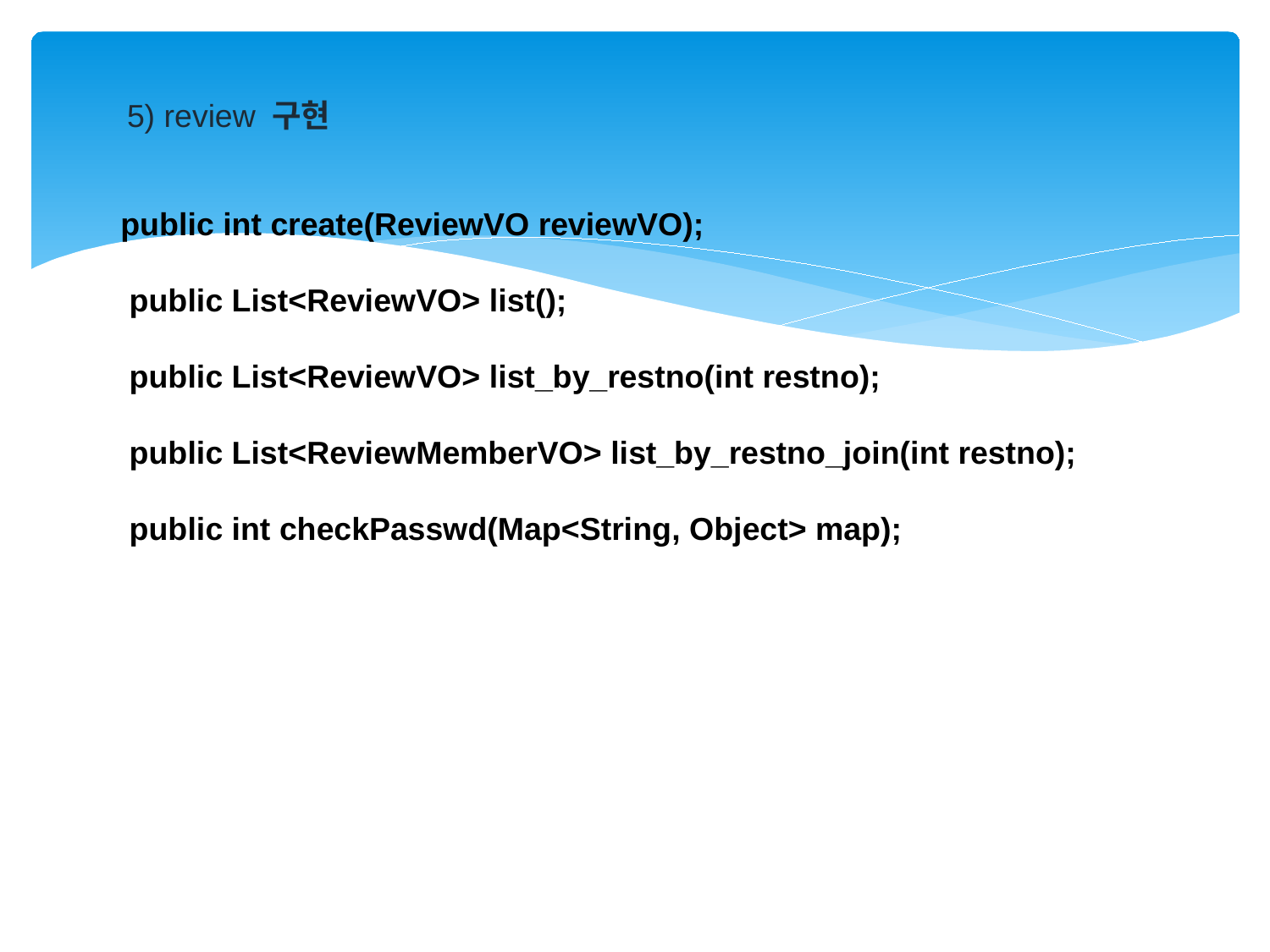

5) review 구현
 public int create(ReviewVO reviewVO);

  public List<ReviewVO> list();

  public List<ReviewVO> list_by_restno(int restno);

  public List<ReviewMemberVO> list_by_restno_join(int restno);

  public int checkPasswd(Map<String, Object> map);